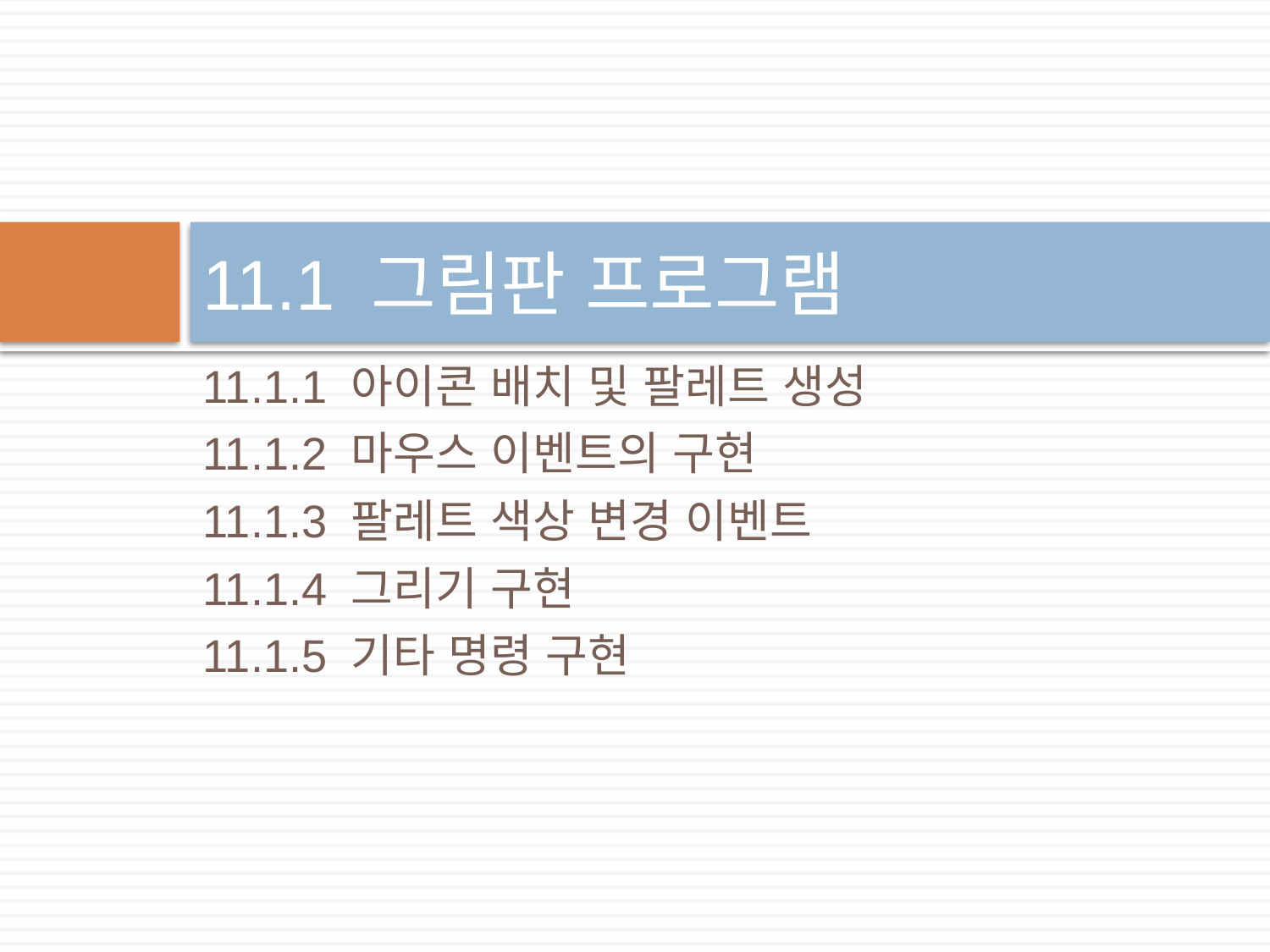

# 11.1 그림판 프로그램
11.1.1 아이콘 배치 및 팔레트 생성
11.1.2 마우스 이벤트의 구현
11.1.3 팔레트 색상 변경 이벤트
11.1.4 그리기 구현
11.1.5 기타 명령 구현